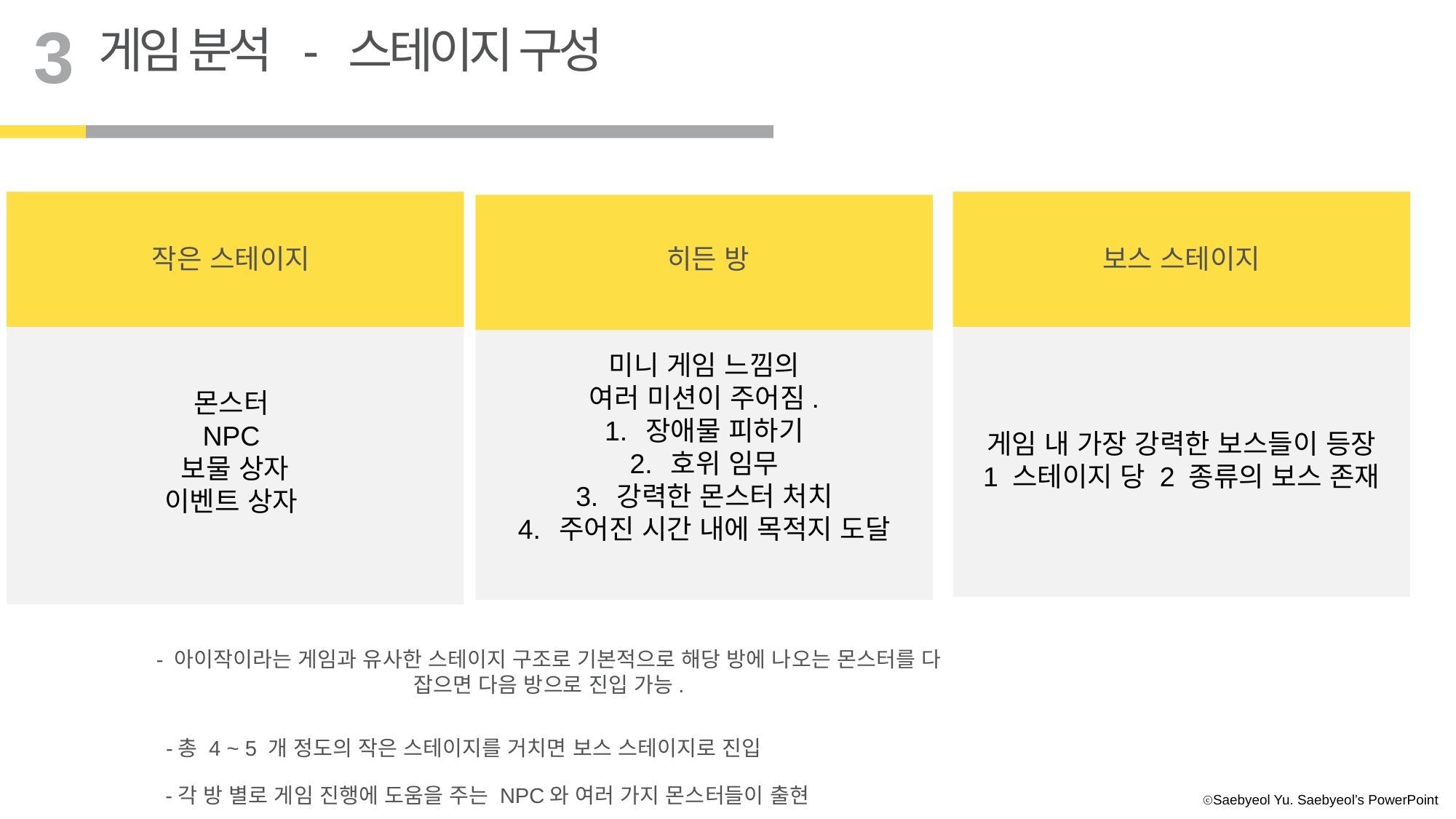

3
게임 분석  -  스테이지 구성

게임 내 가장 강력한 보스들이 등장
1 스테이지 당 2 종류의 보스 존재

미니 게임 느낌의
여러 미션이 주어짐.
장애물 피하기
호위 임무
강력한 몬스터 처치
주어진 시간 내에 목적지 도달

몬스터
NPC
보물 상자
이벤트 상자

작은 스테이지
히든 방
보스 스테이지
- 아이작이라는 게임과 유사한 스테이지 구조로 기본적으로 해당 방에 나오는 몬스터를 다 잡으면 다음 방으로 진입 가능.
-총 4 ~ 5 개 정도의 작은 스테이지를 거치면 보스 스테이지로 진입
-각 방 별로 게임 진행에 도움을 주는 NPC와 여러 가지 몬스터들이 출현